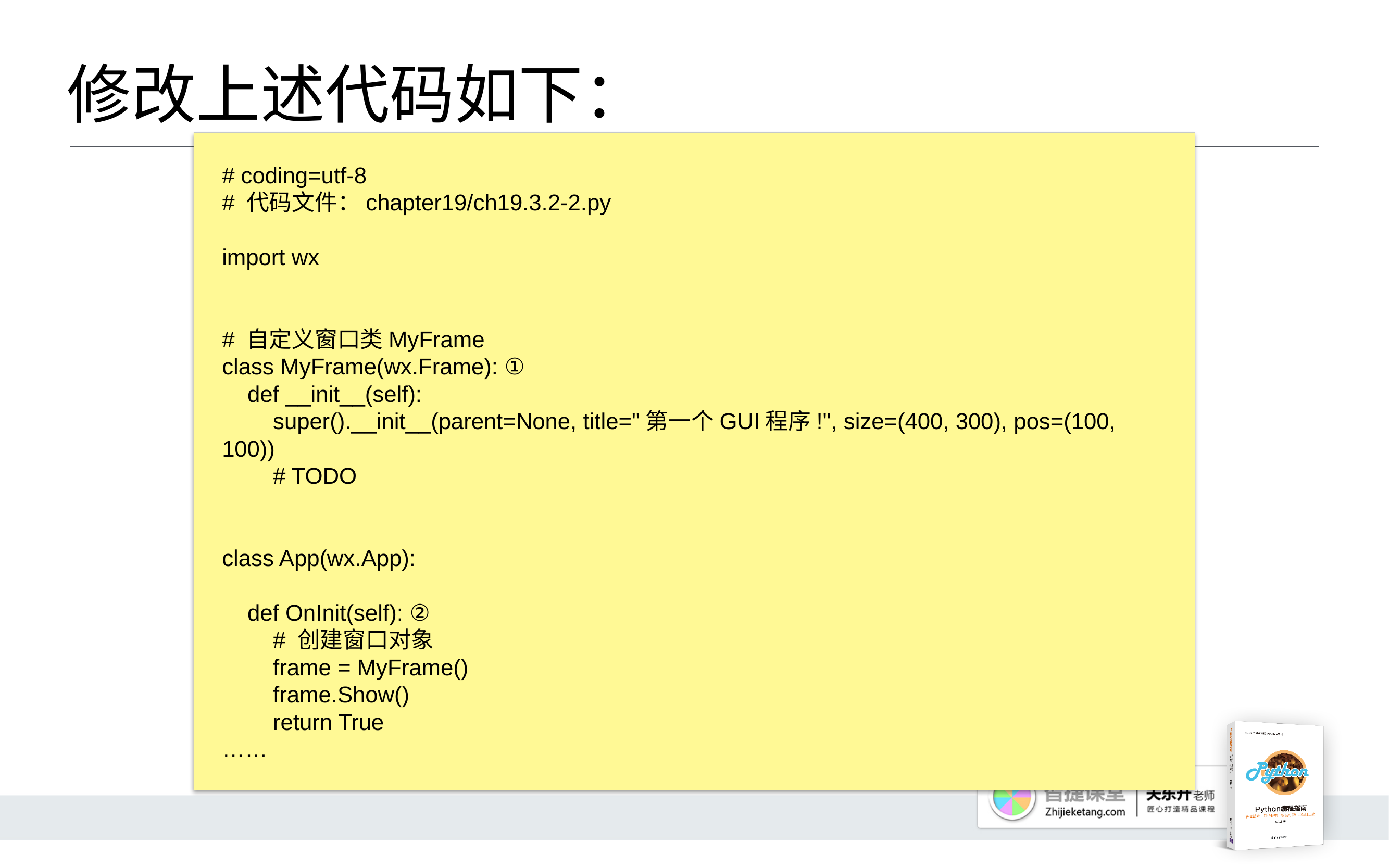

# 修改上述代码如下：
# coding=utf-8
# 代码文件：chapter19/ch19.3.2-2.py

import wx

# 自定义窗口类MyFrame
class MyFrame(wx.Frame): ①
    def __init__(self):
        super().__init__(parent=None, title="第一个GUI程序!", size=(400, 300), pos=(100, 100))
        # TODO

class App(wx.App):

    def OnInit(self): ②
        # 创建窗口对象
        frame = MyFrame()
        frame.Show()
        return True
……